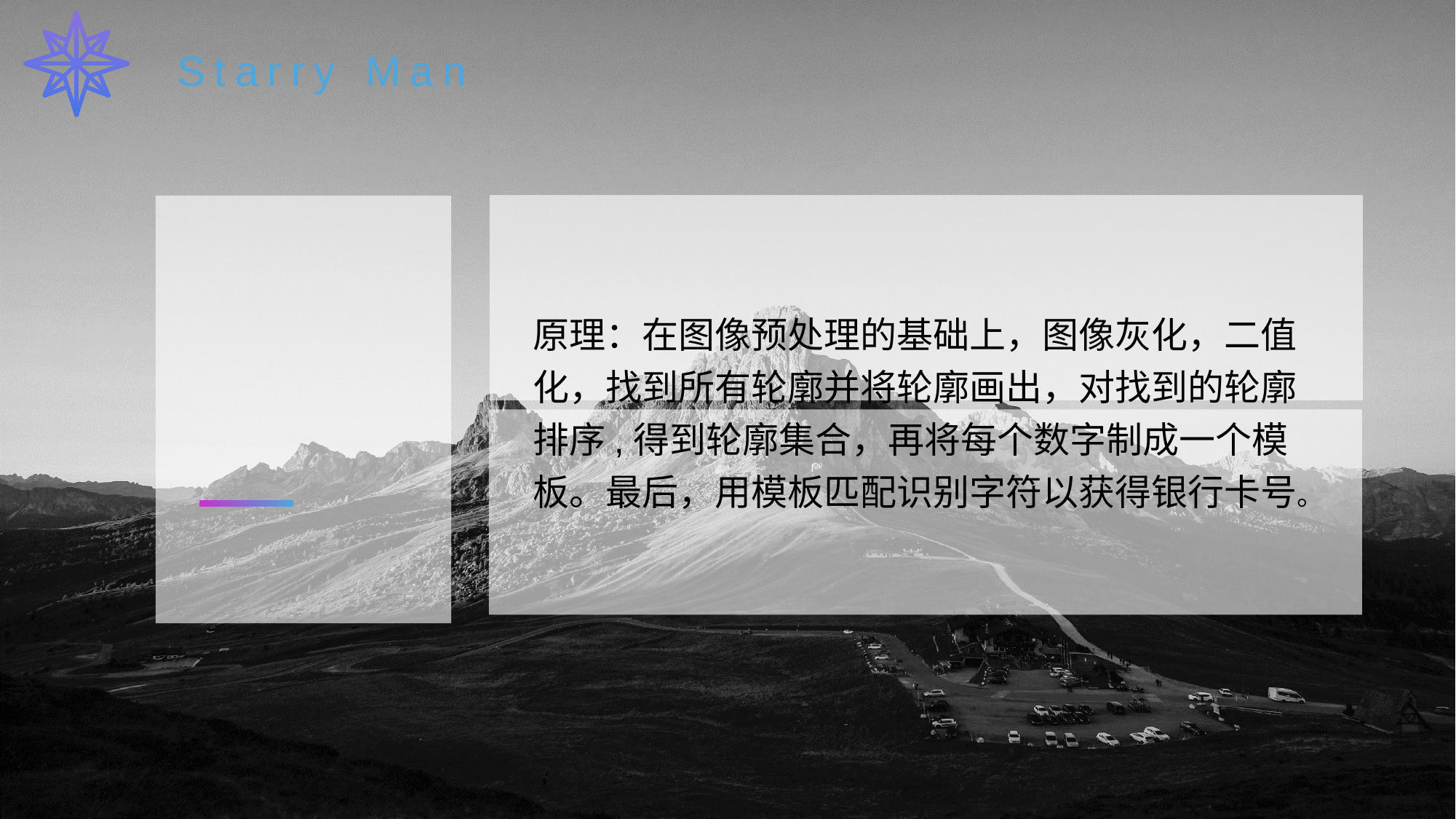

原理：在图像预处理的基础上，图像灰化，二值化，找到所有轮廓并将轮廓画出，对找到的轮廓排序,得到轮廓集合，再将每个数字制成一个模板。最后，用模板匹配识别字符以获得银行卡号。

Starry Man
#